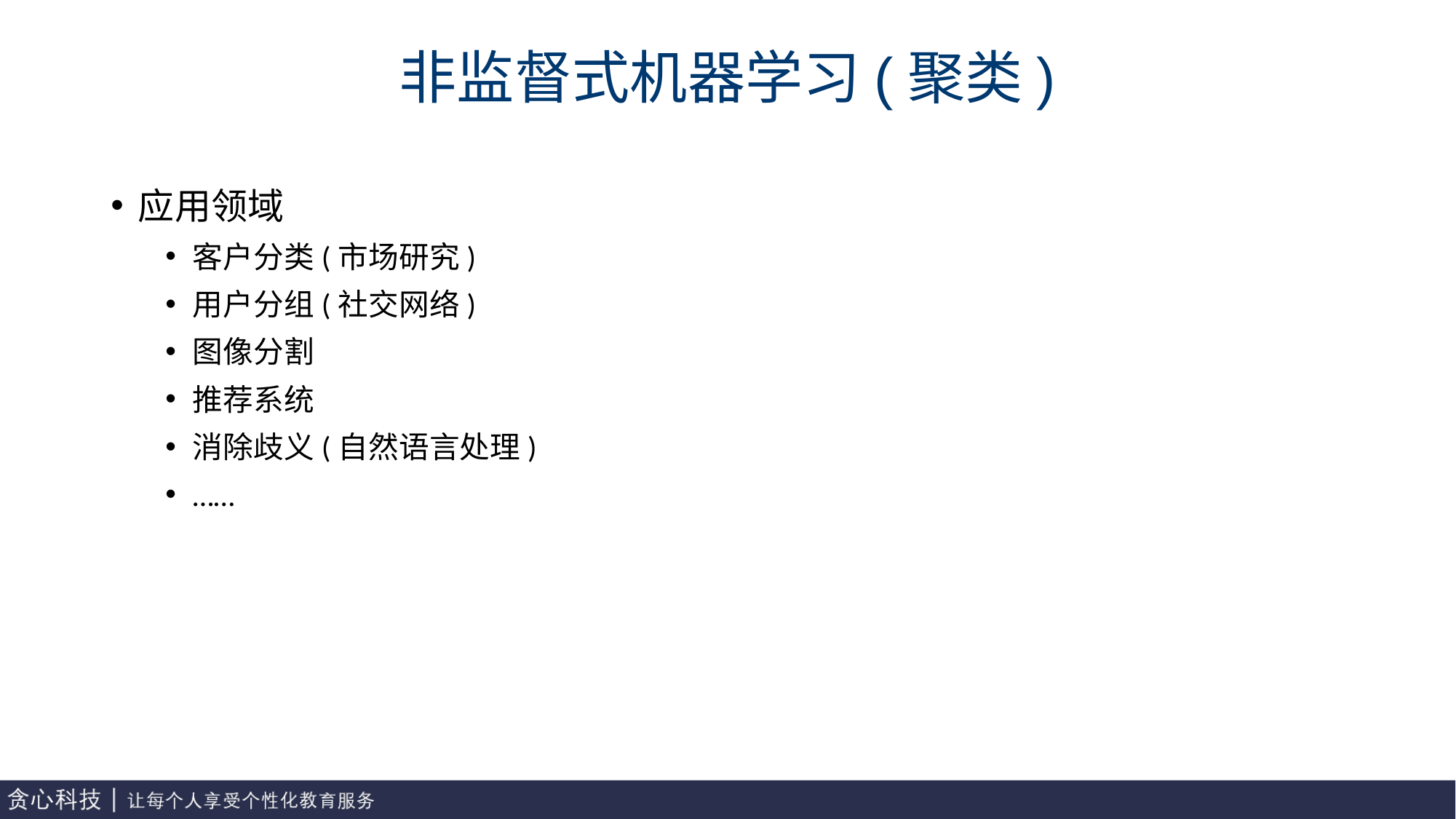

# 非监督式机器学习(聚类)
应用领域
客户分类(市场研究)
用户分组(社交网络)
图像分割
推荐系统
消除歧义(自然语言处理)
……